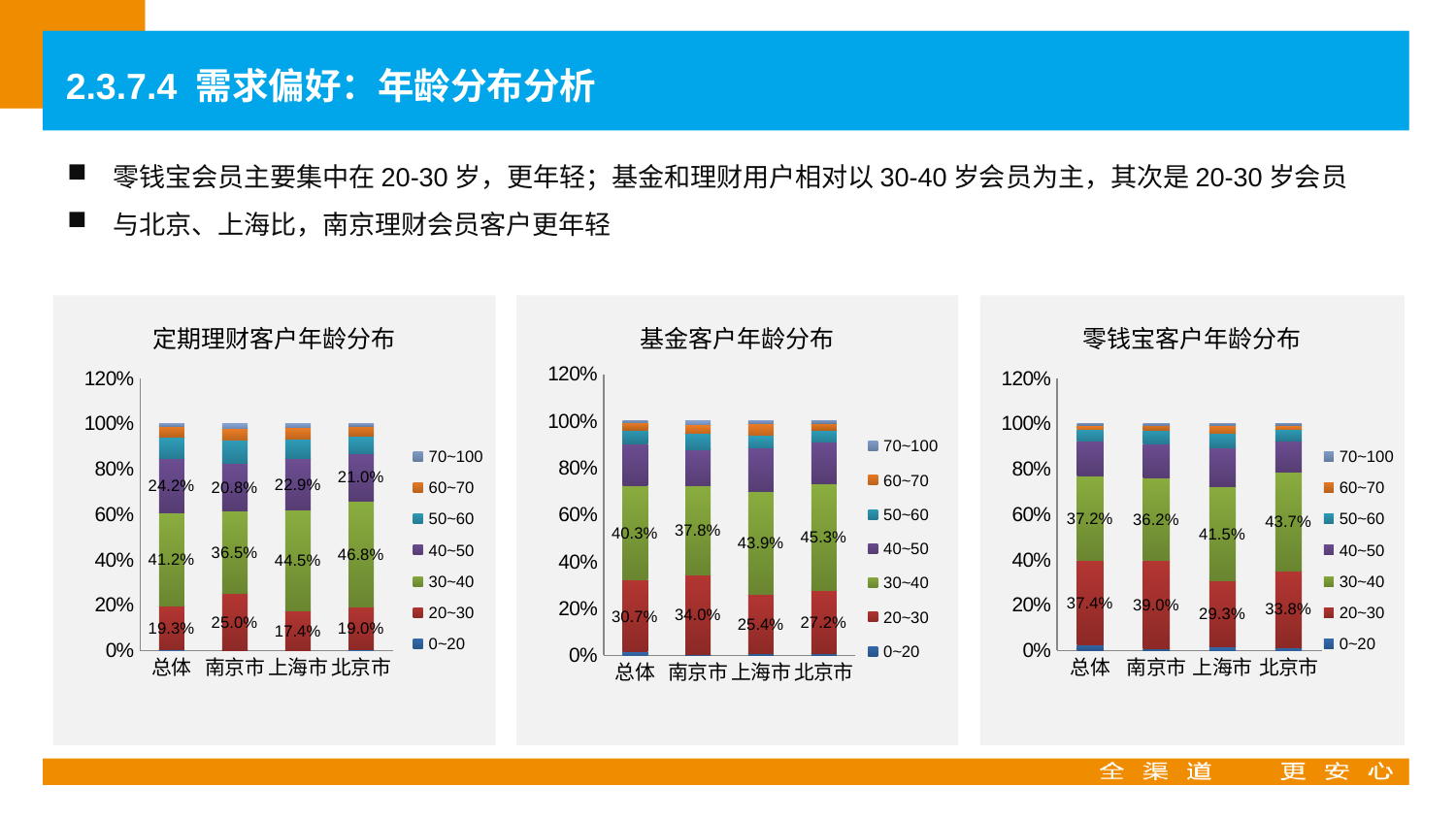

2.3.7.4 需求偏好：年龄分布分析
零钱宝会员主要集中在20-30岁，更年轻；基金和理财用户相对以30-40岁会员为主，其次是20-30岁会员
与北京、上海比，南京理财会员客户更年轻

### Chart: 定期理财客户年龄分布

| Category | 0~20 | 20~30 | 30~40 | 40~50 | 50~60 | 60~70 | 70~100 |
|---|---|---|---|---|---|---|---|
| 总体 | 0.002142487356138744 | 0.19303094261479034 | 0.4123053641830274 | 0.2419178845924097 | 0.09091633148819242 | 0.047278085301262394 | 0.012408904464179044 |
| 南京市 | 0.0017119838872104733 | 0.24954682779456194 | 0.36525679758308155 | 0.207754279959718 | 0.10347432024169184 | 0.053021148036253775 | 0.019234642497482378 |
| 上海市 | 0.0007008936393902226 | 0.17364639915892763 | 0.4445417907832486 | 0.22884177326090765 | 0.08480813036621693 | 0.053267916593656914 | 0.014193096197652006 |
| 北京市 | 0.002612540192926045 | 0.18971061093247588 | 0.4684485530546624 | 0.20960610932475884 | 0.07395498392282958 | 0.044614147909967844 | 0.011053054662379422 |

### Chart: 零钱宝客户年龄分布

| Category | 0~20 | 20~30 | 30~40 | 40~50 | 50~60 | 60~70 | 70~100 |
|---|---|---|---|---|---|---|---|
| 总体 | 0.025012724311124064 | 0.37402082283595367 | 0.37167309184191094 | 0.1536986322321458 | 0.05072815348365722 | 0.02029601973351596 | 0.004570555561692303 |
| 南京市 | 0.007390142686601103 | 0.3902109033028253 | 0.3624694446023535 | 0.15009948269001194 | 0.059985219714626795 | 0.02313683133420499 | 0.006707975669376386 |
| 上海市 | 0.016209016393442622 | 0.29334016393442625 | 0.4151639344262295 | 0.1705327868852459 | 0.06438524590163934 | 0.03372950819672131 | 0.006639344262295082 |
| 北京市 | 0.013852351956437756 | 0.33832484041281113 | 0.4365606431317721 | 0.1379348405967733 | 0.04783016611784617 | 0.020732537390312552 | 0.004764620394046984 |

### Chart: 基金客户年龄分布

| Category | 0~20 | 20~30 | 30~40 | 40~50 | 50~60 | 60~70 | 70~100 |
|---|---|---|---|---|---|---|---|
| 总体 | 0.015089452866573766 | 0.30713793054910404 | 0.40322058471629857 | 0.17862421350449728 | 0.05869684557239981 | 0.0294751066255648 | 0.007755866165561702 |
| 南京市 | 0.005353955978584176 | 0.33967876264128494 | 0.3783462224866151 | 0.15657346817370613 | 0.06817370612730518 | 0.036406900654372396 | 0.015466983938132063 |
| 上海市 | 0.006256517205422315 | 0.25443169968717416 | 0.43899895724713245 | 0.1859575947167188 | 0.0535279805352798 | 0.049356969064998264 | 0.011470281543274244 |
| 北京市 | 0.0073426573426573424 | 0.272027972027972 | 0.4527972027972028 | 0.17762237762237762 | 0.0520979020979021 | 0.02972027972027972 | 0.008391608391608392 |